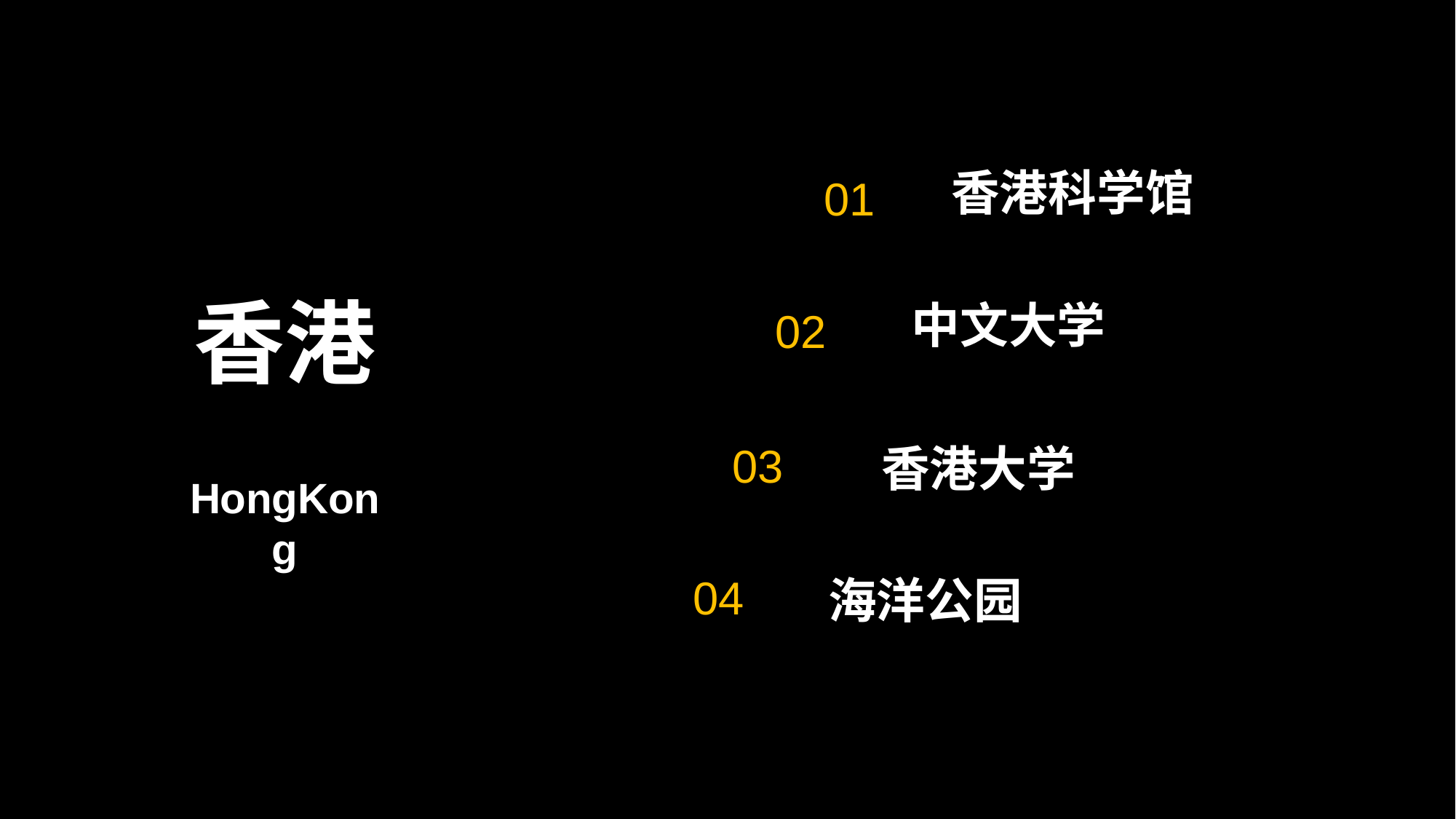

01
香港科学馆
香港
02
中文大学
03
香港大学
HongKong
04
海洋公园